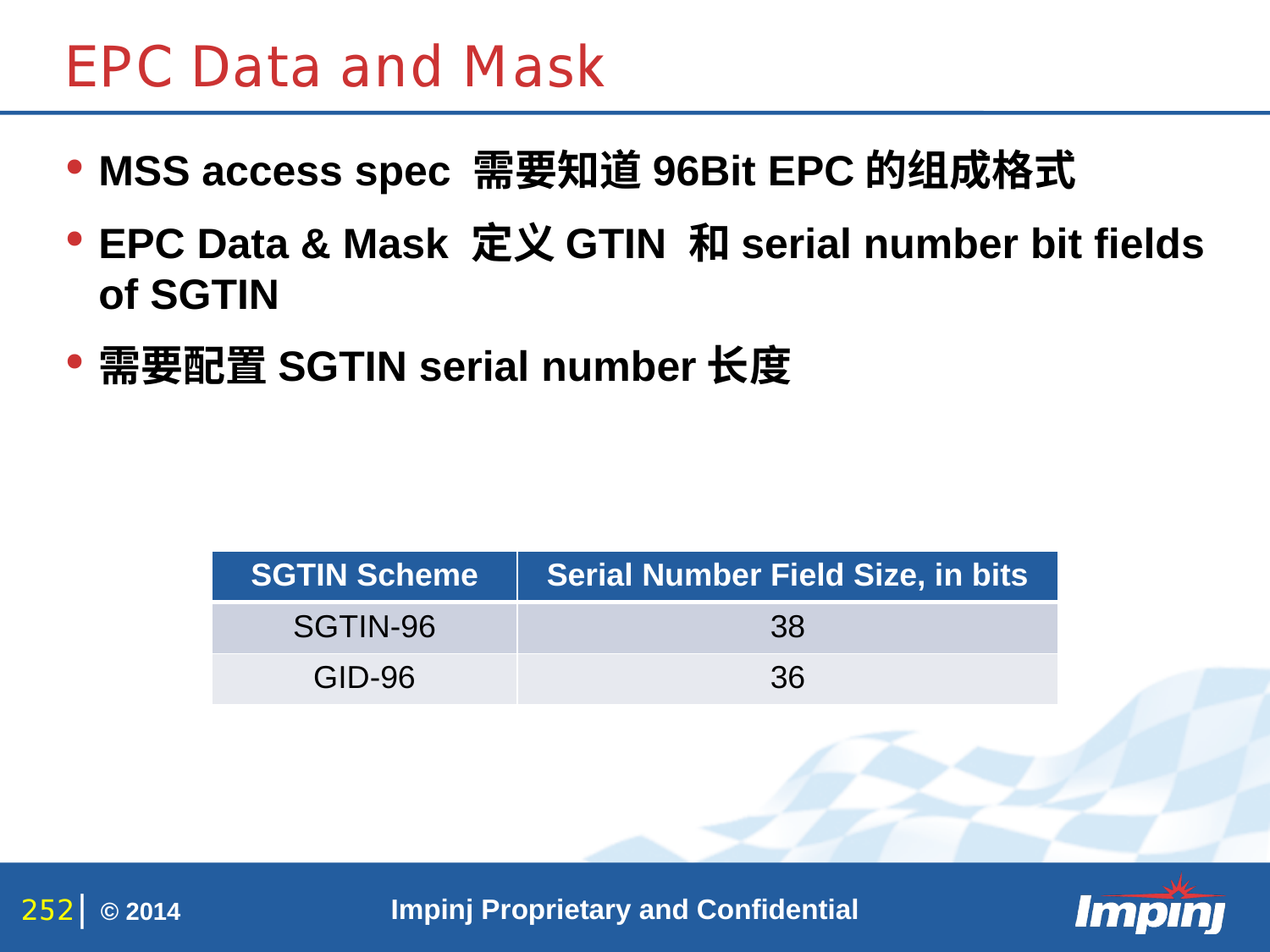

# EPC Data and Mask
MSS access spec 需要知道96Bit EPC的组成格式
EPC Data & Mask 定义GTIN 和serial number bit fields of SGTIN
需要配置SGTIN serial number长度
| SGTIN Scheme | Serial Number Field Size, in bits |
| --- | --- |
| SGTIN-96 | 38 |
| GID-96 | 36 |